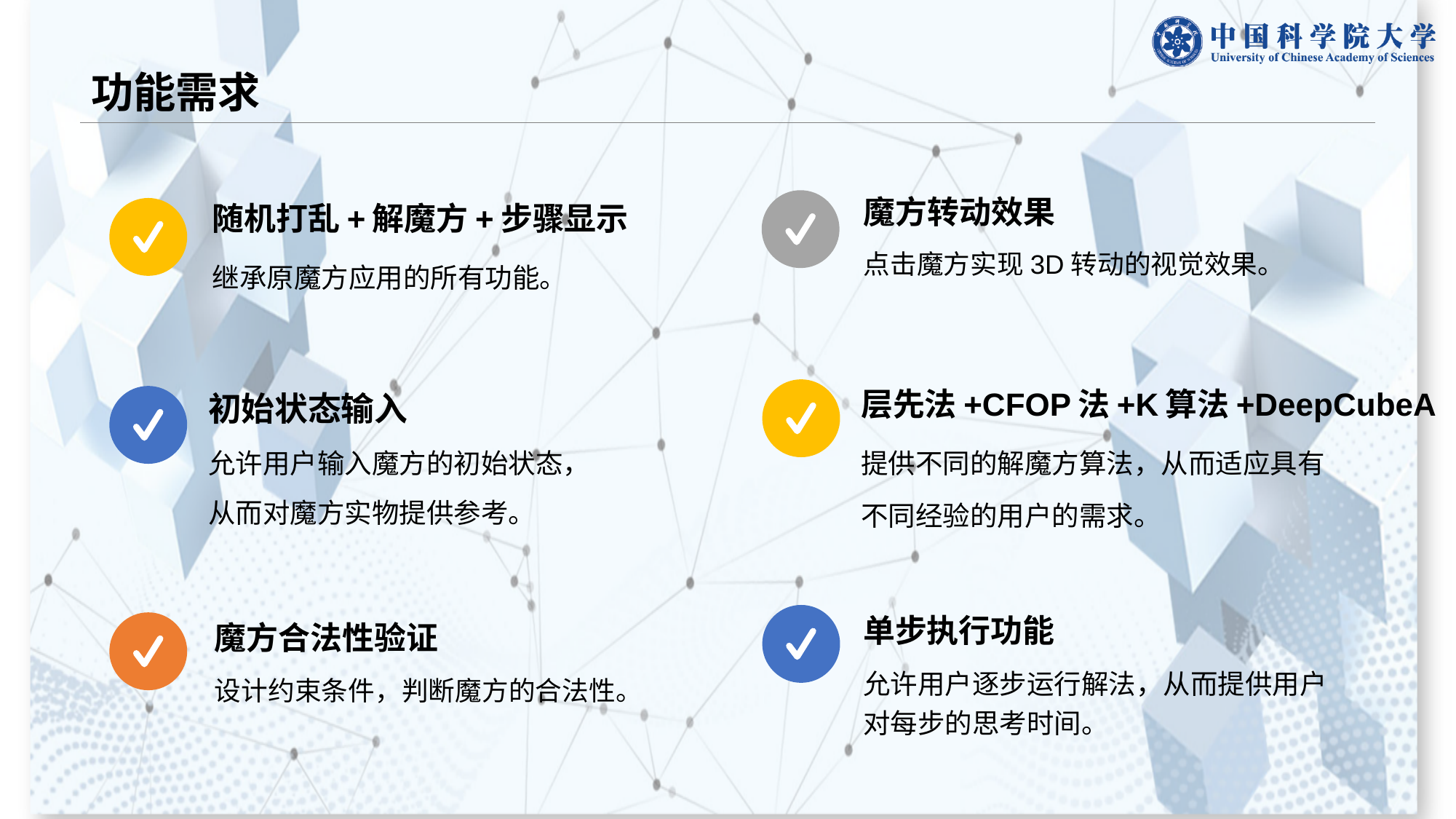

# 功能需求
魔方转动效果

点击魔方实现3D转动的视觉效果。
随机打乱+解魔方+步骤显示

继承原魔方应用的所有功能。
初始状态输入

允许用户输入魔方的初始状态，从而对魔方实物提供参考。
层先法+CFOP法+K算法+DeepCubeA

提供不同的解魔方算法，从而适应具有不同经验的用户的需求。

单步执行功能

魔方合法性验证
允许用户逐步运行解法，从而提供用户对每步的思考时间。
设计约束条件，判断魔方的合法性。